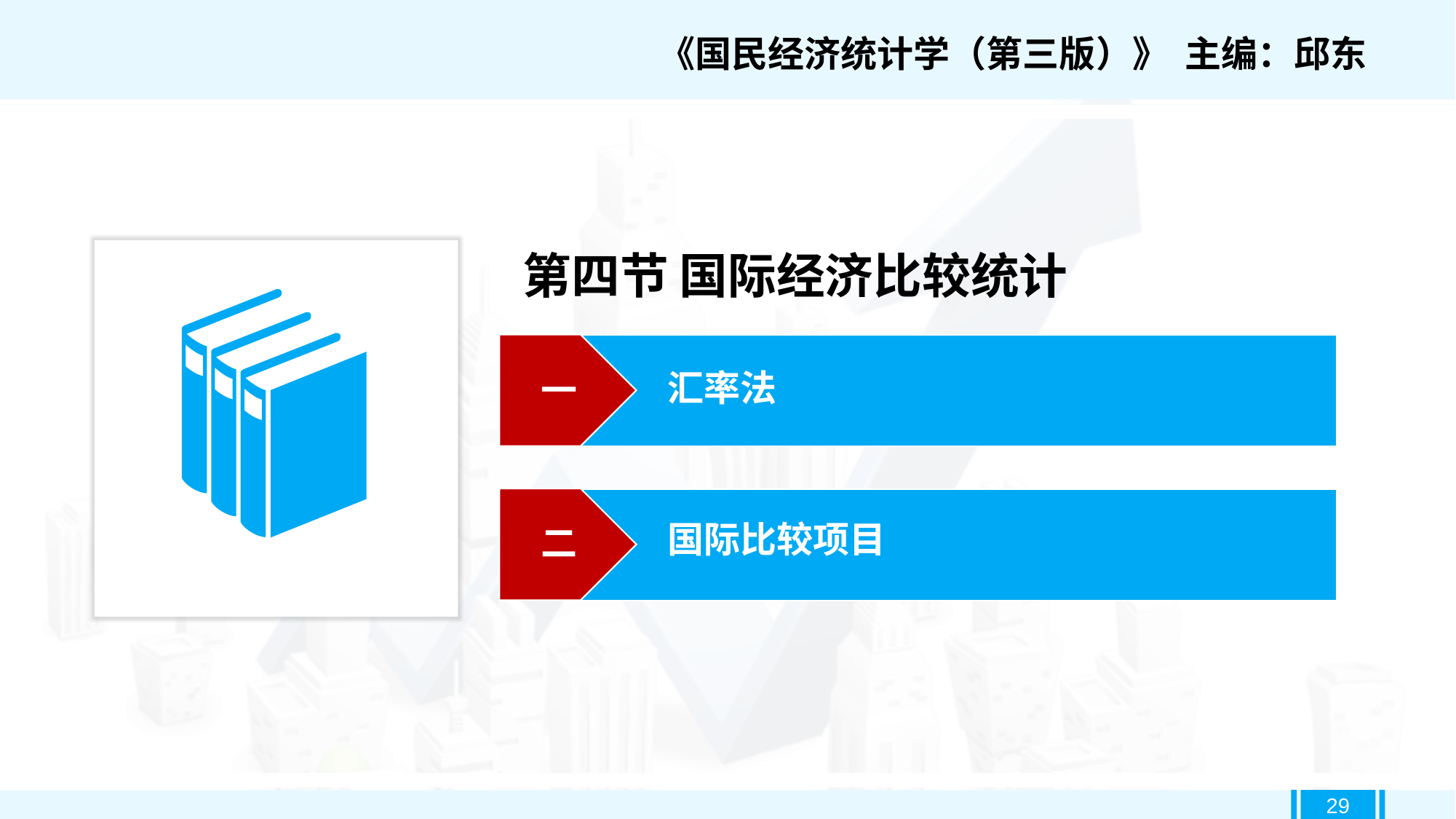

《国民经济统计学（第三版）》  主编：邱东

第四节 国际经济比较统计

一

汇率法

二

国际比较项目
29